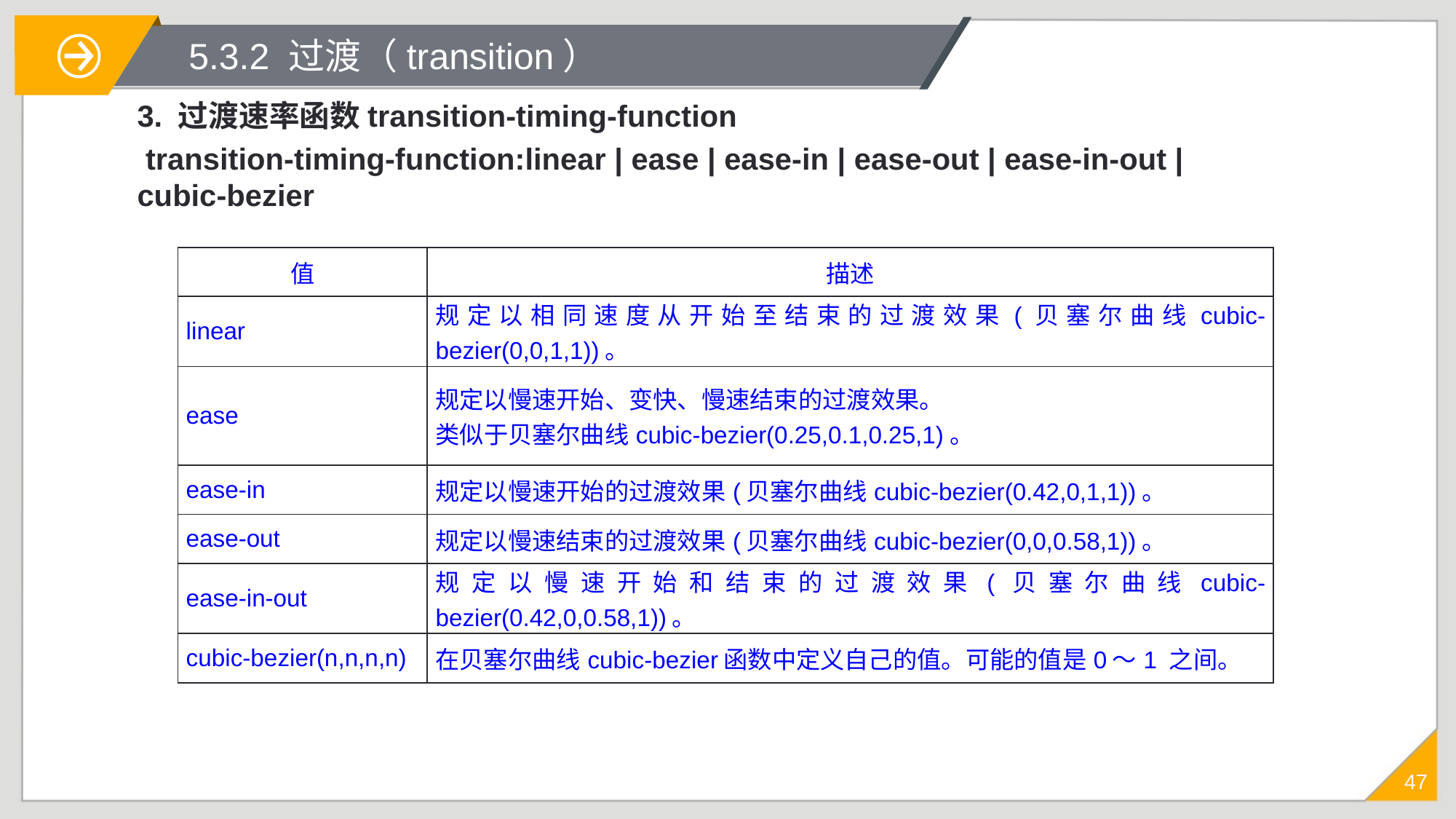

# 5.3.2 过渡（transition）
3. 过渡速率函数transition-timing-function
 transition-timing-function:linear | ease | ease-in | ease-out | ease-in-out | cubic-bezier

| 值 | 描述 |
| --- | --- |
| linear | 规定以相同速度从开始至结束的过渡效果(贝塞尔曲线cubic-bezier(0,0,1,1))。 |
| ease | 规定以慢速开始、变快、慢速结束的过渡效果。 类似于贝塞尔曲线cubic-bezier(0.25,0.1,0.25,1)。 |
| ease-in | 规定以慢速开始的过渡效果(贝塞尔曲线cubic-bezier(0.42,0,1,1))。 |
| ease-out | 规定以慢速结束的过渡效果(贝塞尔曲线cubic-bezier(0,0,0.58,1))。 |
| ease-in-out | 规定以慢速开始和结束的过渡效果(贝塞尔曲线cubic-bezier(0.42,0,0.58,1))。 |
| cubic-bezier(n,n,n,n) | 在贝塞尔曲线cubic-bezier函数中定义自己的值。可能的值是0～1 之间。 |